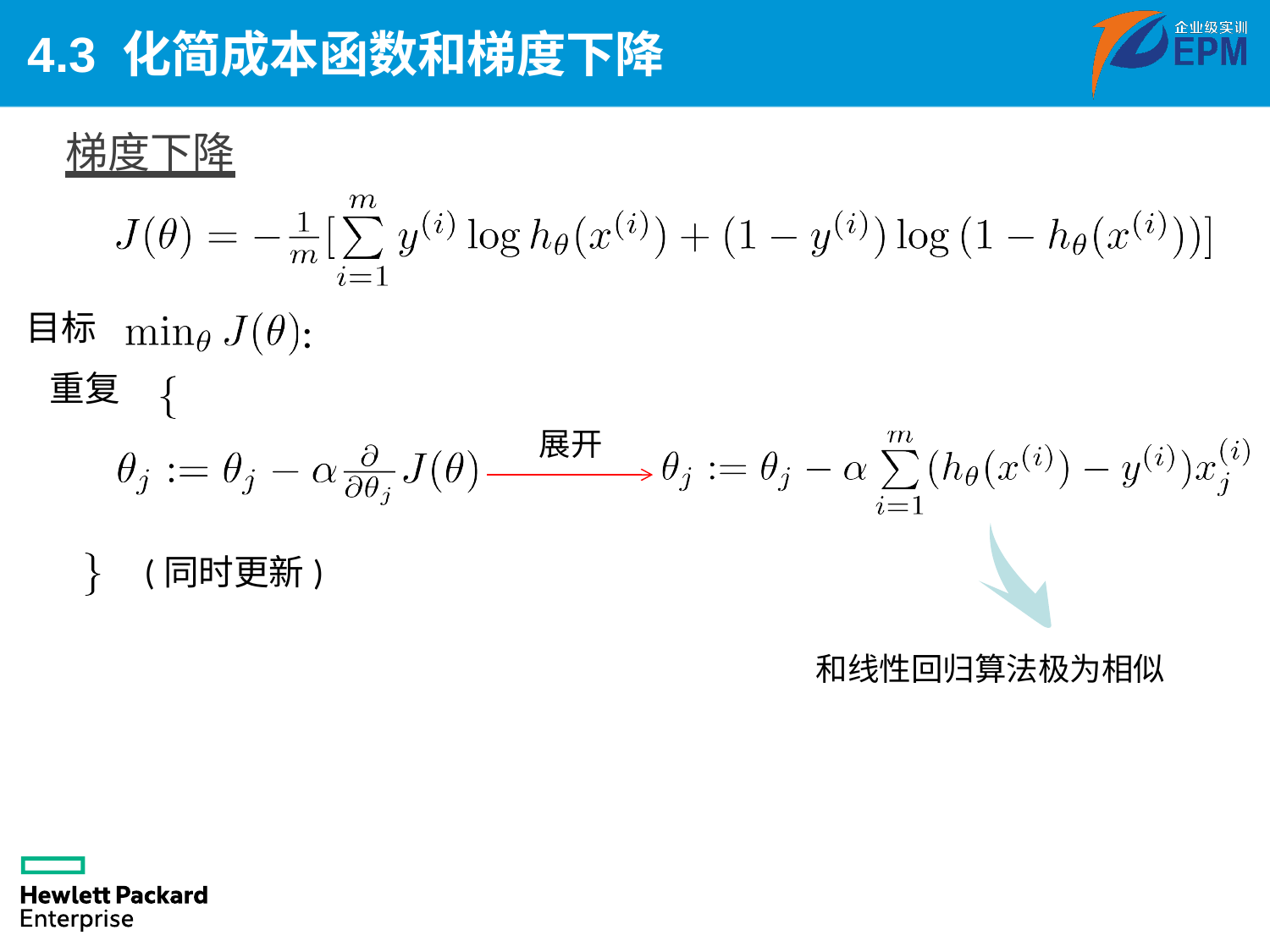

# 4.3 化简成本函数和梯度下降
梯度下降

目标
重复
:

展开

(同时更新)

和线性回归算法极为相似